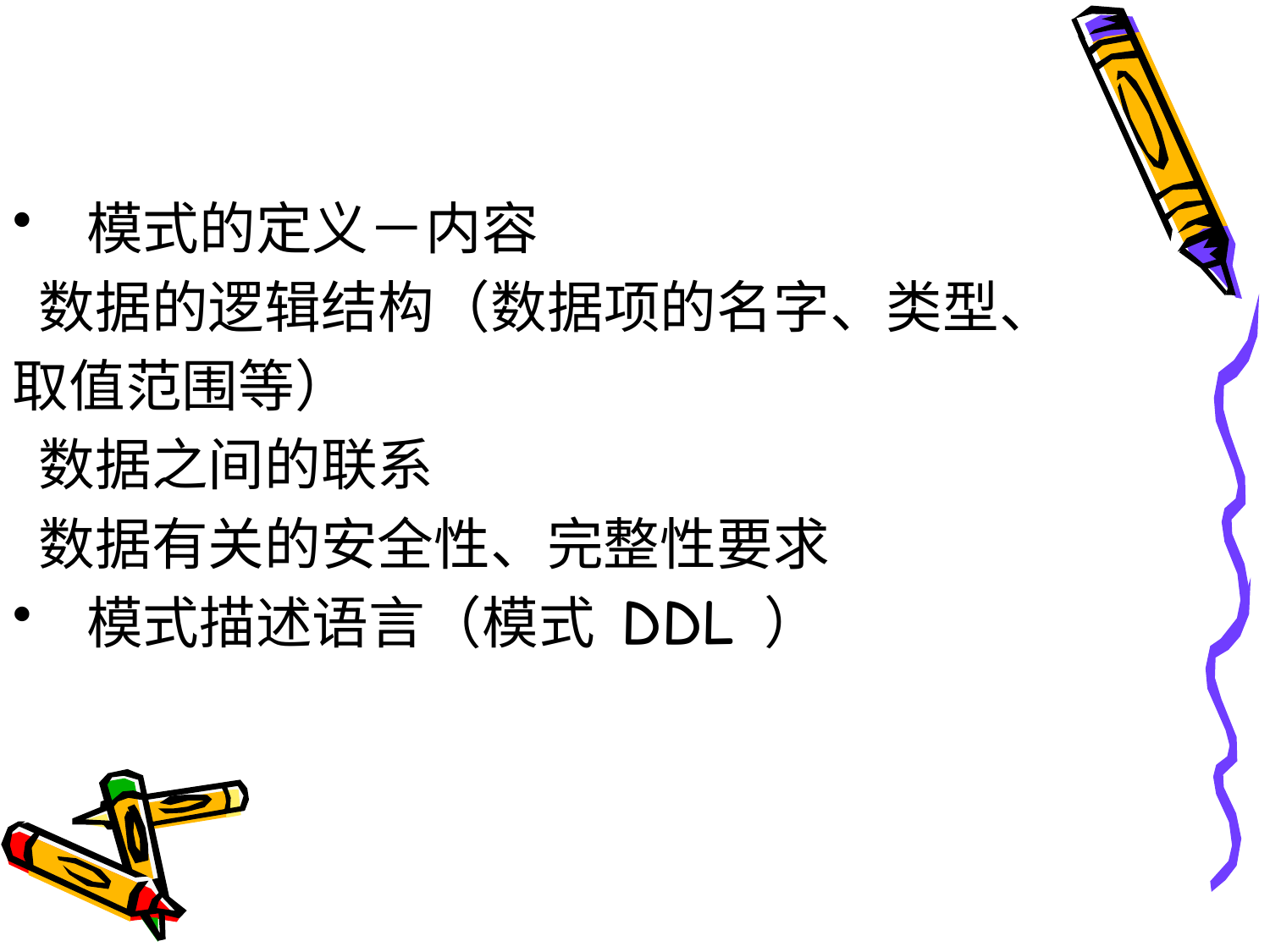

#
 模式的定义－内容
 数据的逻辑结构（数据项的名字、类型、
取值范围等）
 数据之间的联系
 数据有关的安全性、完整性要求
 模式描述语言（模式 DDL ）